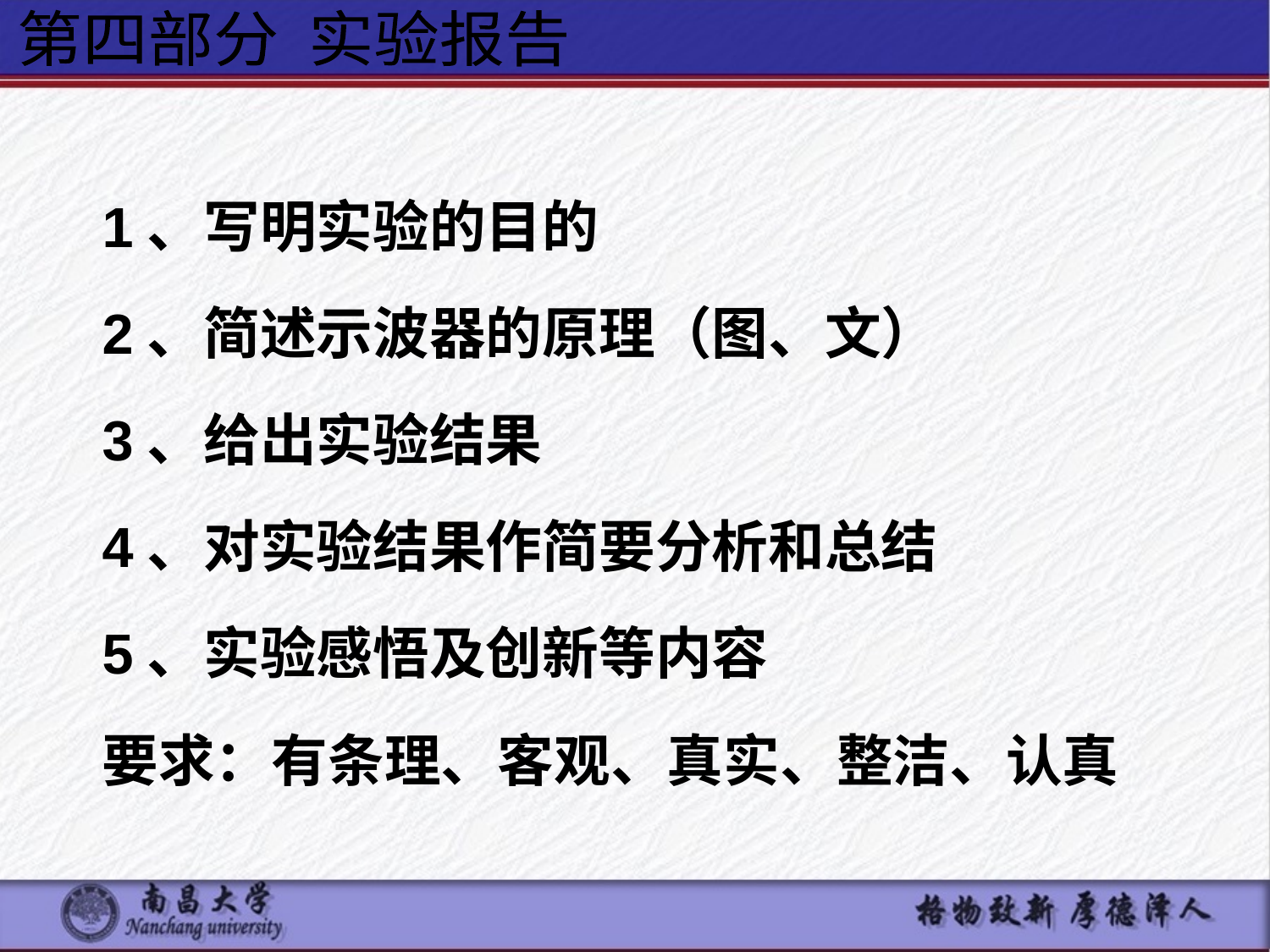

第四部分  实验报告

1、写明实验的目的
2、简述示波器的原理（图、文）
3、给出实验结果
4、对实验结果作简要分析和总结
5、实验感悟及创新等内容
要求：有条理、客观、真实、整洁、认真